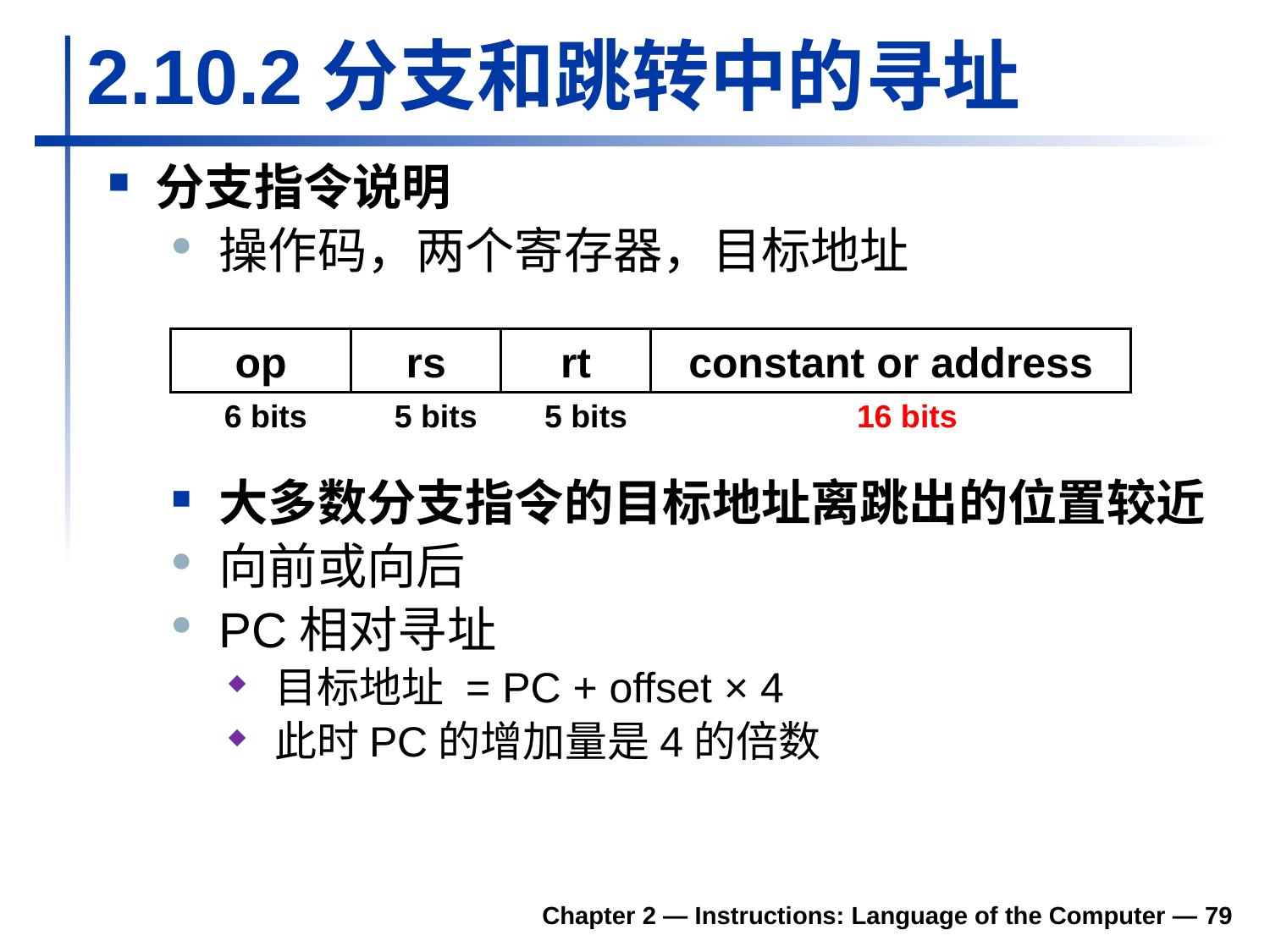

# 2.10.2分支和跳转中的寻址
分支指令说明
操作码，两个寄存器，目标地址

大多数分支指令的目标地址离跳出的位置较近
向前或向后
PC相对寻址
目标地址 = PC + offset × 4
此时PC的增加量是4的倍数
op
rs
rt
constant or address
6 bits
5 bits
5 bits
16 bits
Chapter 2 — Instructions: Language of the Computer — 79